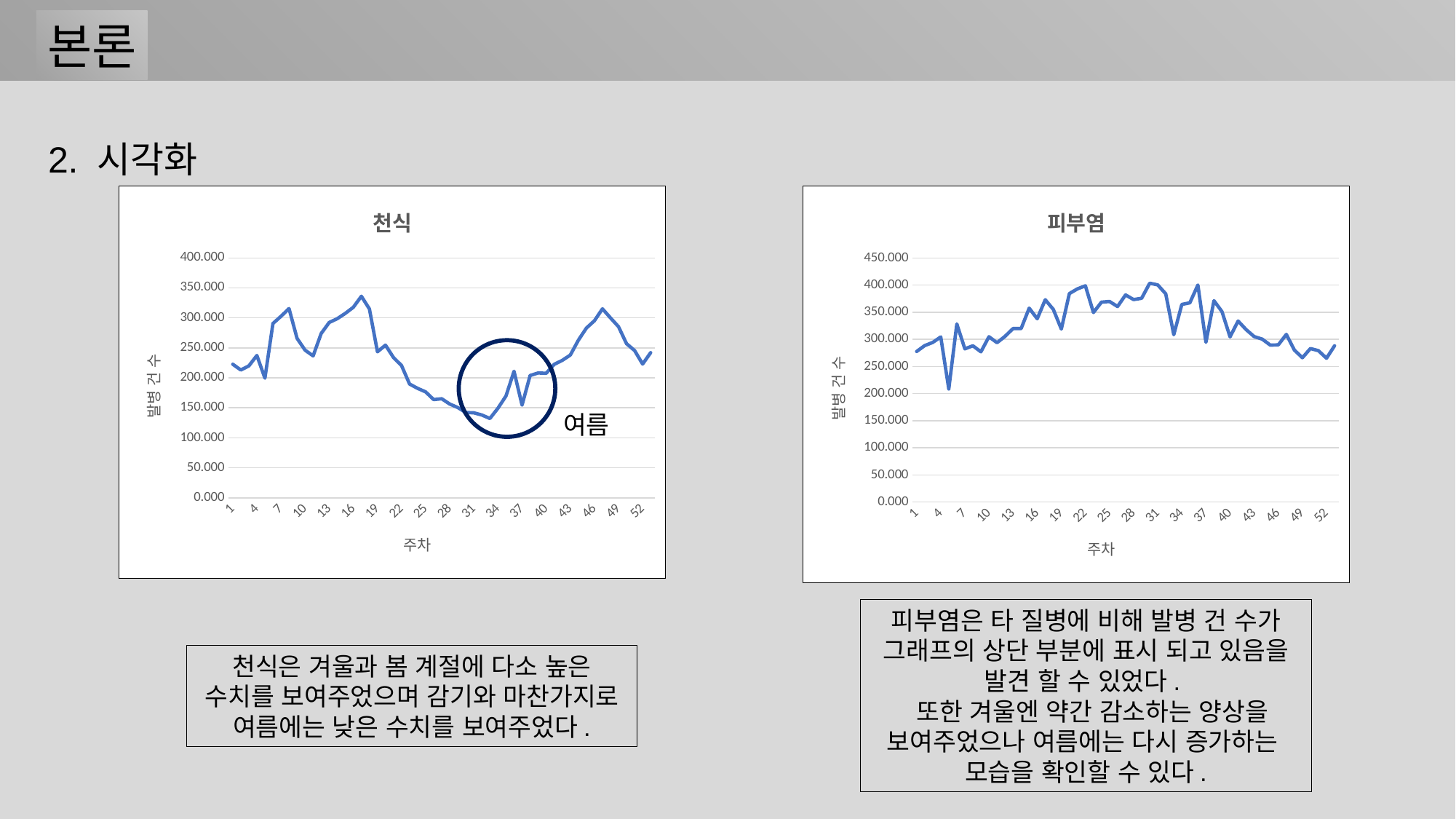

본론
2. 시각화

### Chart:

| Category | 천식 |
|---|---|

### Chart:

| Category | 피부염 |
|---|---|
여름
피부염은 타 질병에 비해 발병 건 수가
그래프의 상단 부분에 표시 되고 있음을
발견 할 수 있었다.
 또한 겨울엔 약간 감소하는 양상을 보여주었으나 여름에는 다시 증가하는
모습을 확인할 수 있다.
천식은 겨울과 봄 계절에 다소 높은 수치를 보여주었으며 감기와 마찬가지로 여름에는 낮은 수치를 보여주었다.